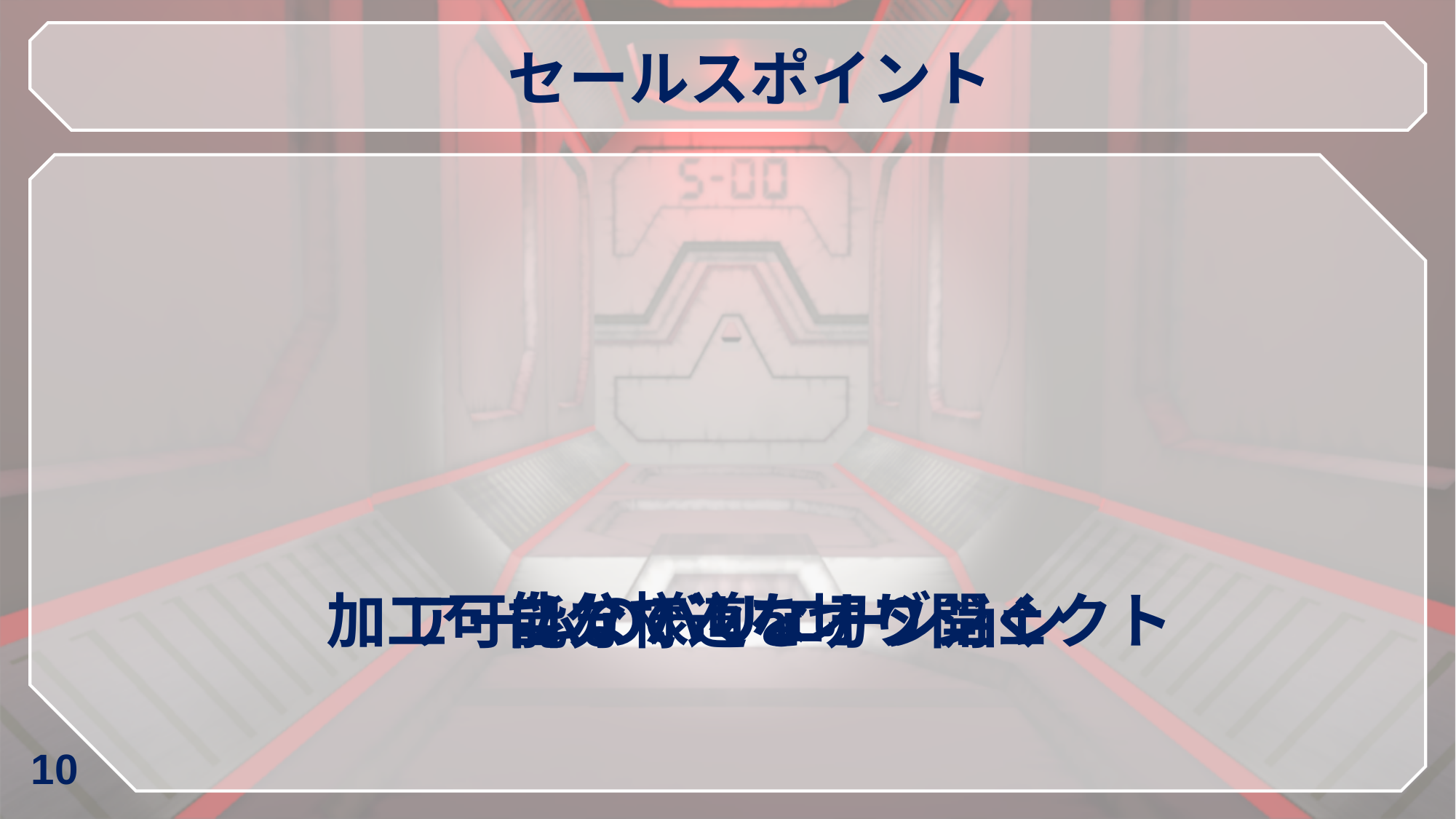

セールスポイント

アームのバリエーション
加工可能な様々なオブジェクト
自分で道を切り開く
10